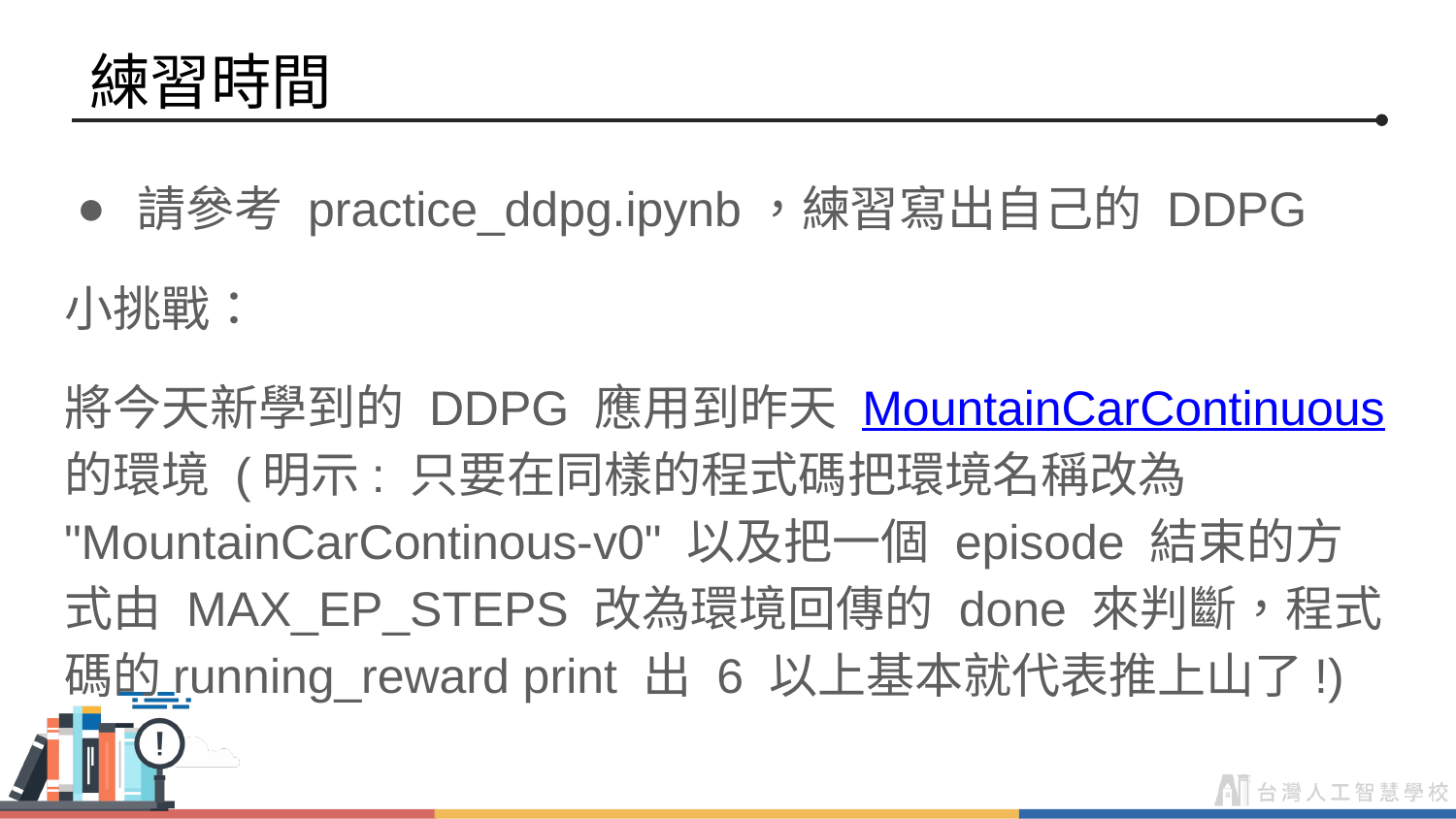

# 練習時間
請參考 practice_ddpg.ipynb，練習寫出自己的 DDPG
小挑戰：
將今天新學到的 DDPG 應用到昨天 MountainCarContinuous 的環境 (明示: 只要在同樣的程式碼把環境名稱改為 "MountainCarContinous-v0" 以及把一個 episode 結束的方式由 MAX_EP_STEPS 改為環境回傳的 done 來判斷，程式碼的running_reward print 出 6 以上基本就代表推上山了!)